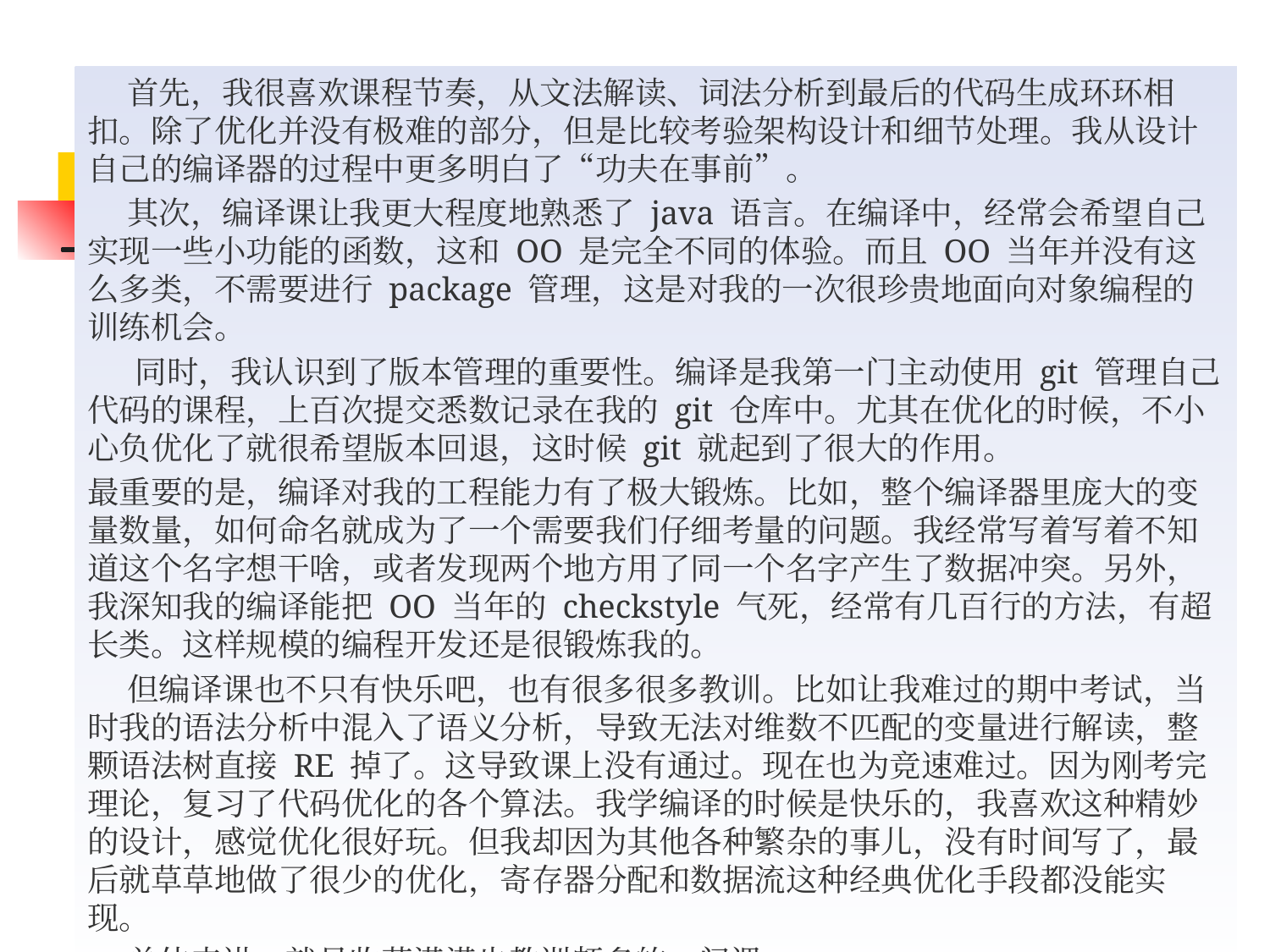

首先，我很喜欢课程节奏，从文法解读、词法分析到最后的代码生成环环相扣。除了优化并没有极难的部分，但是比较考验架构设计和细节处理。我从设计自己的编译器的过程中更多明白了“功夫在事前”。
    其次，编译课让我更大程度地熟悉了 java 语言。在编译中，经常会希望自己实现一些小功能的函数，这和 OO 是完全不同的体验。而且 OO 当年并没有这么多类，不需要进行 package 管理，这是对我的一次很珍贵地面向对象编程的训练机会。
     同时，我认识到了版本管理的重要性。编译是我第一门主动使用 git 管理自己代码的课程，上百次提交悉数记录在我的 git 仓库中。尤其在优化的时候，不小心负优化了就很希望版本回退，这时候 git 就起到了很大的作用。
最重要的是，编译对我的工程能力有了极大锻炼。比如，整个编译器里庞大的变量数量，如何命名就成为了一个需要我们仔细考量的问题。我经常写着写着不知道这个名字想干啥，或者发现两个地方用了同一个名字产生了数据冲突。另外，我深知我的编译能把 OO 当年的 checkstyle 气死，经常有几百行的方法，有超长类。这样规模的编程开发还是很锻炼我的。
    但编译课也不只有快乐吧，也有很多很多教训。比如让我难过的期中考试，当时我的语法分析中混入了语义分析，导致无法对维数不匹配的变量进行解读，整颗语法树直接 RE 掉了。这导致课上没有通过。现在也为竞速难过。因为刚考完理论，复习了代码优化的各个算法。我学编译的时候是快乐的，我喜欢这种精妙的设计，感觉优化很好玩。但我却因为其他各种繁杂的事儿，没有时间写了，最后就草草地做了很少的优化，寄存器分配和数据流这种经典优化手段都没能实现。
    总体来讲，就是收获满满也教训颇多的一门课。